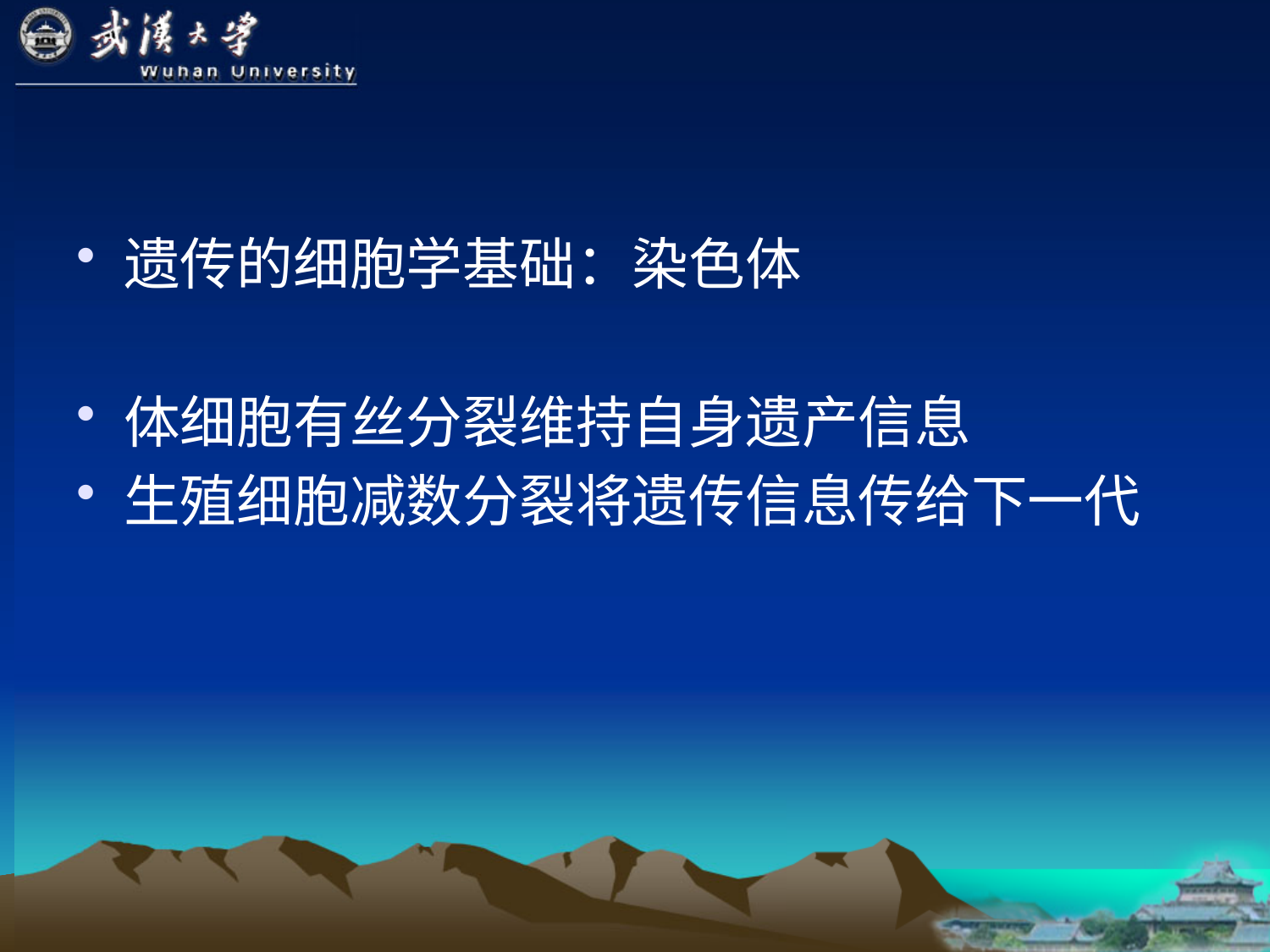

#
遗传的细胞学基础：染色体

体细胞有丝分裂维持自身遗产信息
生殖细胞减数分裂将遗传信息传给下一代